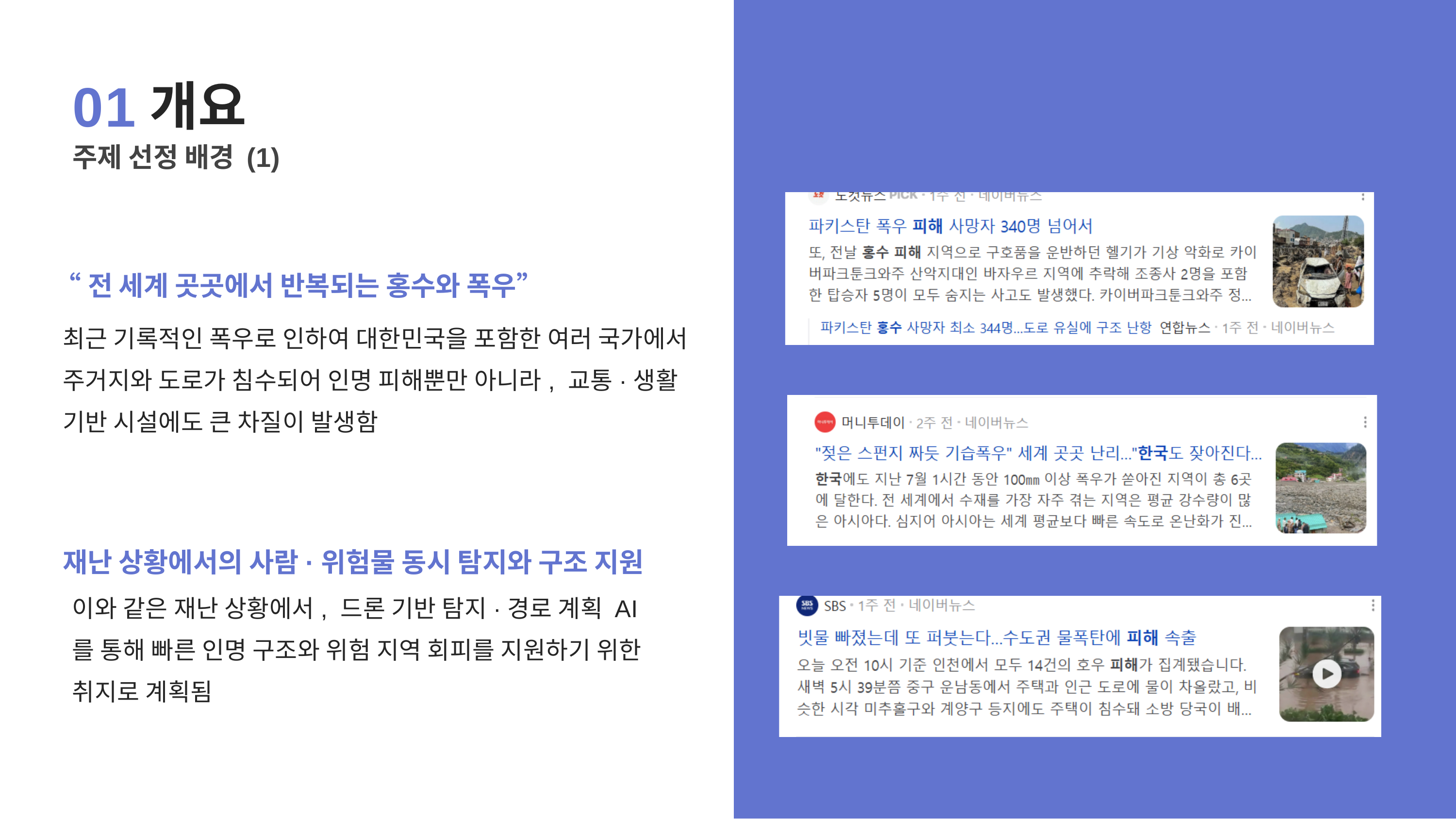

01
개요
주제 선정 배경 (1)

“전 세계 곳곳에서 반복되는 홍수와 폭우”
최근 기록적인 폭우로 인하여 대한민국을 포함한 여러 국가에서 주거지와 도로가 침수되어 인명 피해뿐만 아니라, 교통·생활
기반 시설에도 큰 차질이 발생함

재난 상황에서의 사람·위험물 동시 탐지와 구조 지원
이와 같은 재난 상황에서, 드론 기반 탐지·경로 계획 AI를 통해 빠른 인명 구조와 위험 지역 회피를 지원하기 위한
취지로 계획됨